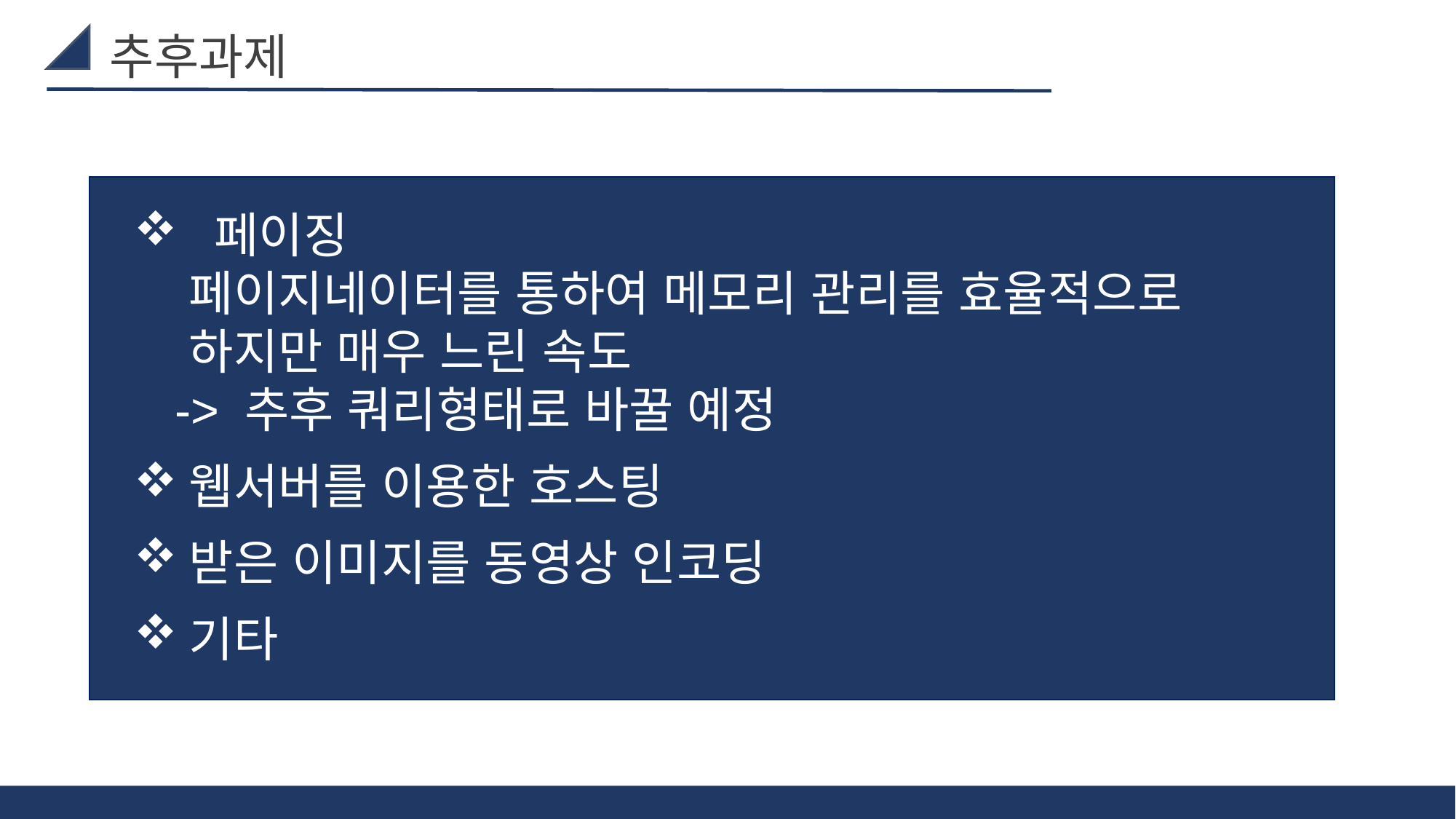

추후과제

 페이징
페이지네이터를 통하여 메모리 관리를 효율적으로 하지만 매우 느린 속도
   -> 추후 쿼리형태로 바꿀 예정

웹서버를 이용한 호스팅

받은 이미지를 동영상 인코딩

기타
구현목표

    1) 크롬을 이용한 WebRTC를 이용하여 일정 간격으로 카메라 이미지를 서버로 전송
    2) 이미지를 보낼 때 관련 데이터를 서버로 함께 전송
        - 클라이언트의 좌표값, 주소값 등
    3) 서버에 저장할 때 날짜 정보를 확인 할 수 있도록 폴더 경로 생성 및 데이터베이스 저장
        - 쿼리를 이용하여 구현 (insert)
    4) 상세보기 화면 구현
        - 삭제 (리스트 -> 전체선택 -> 삭제 기능 등)

32